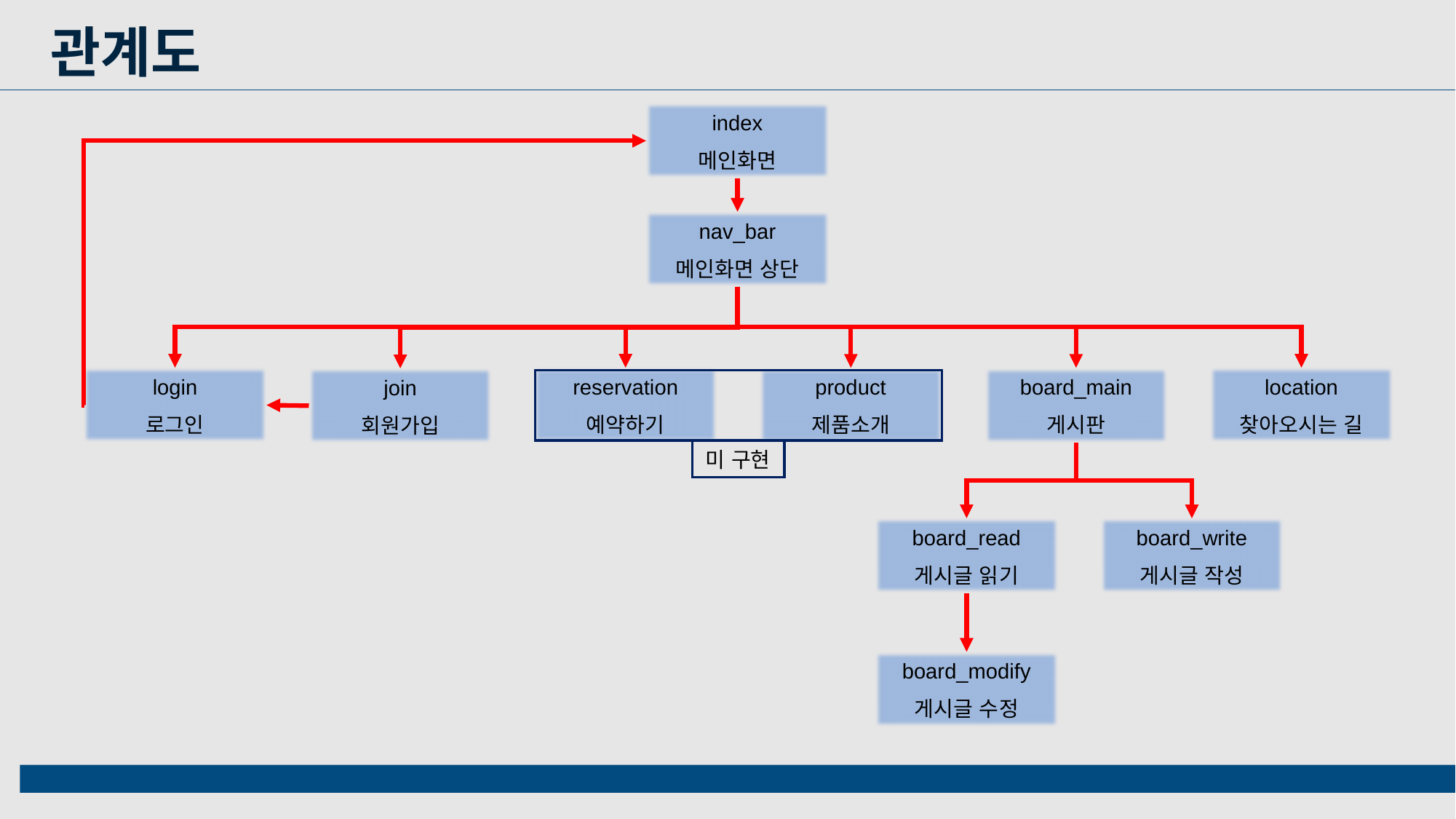

관계도
index
메인화면
nav_bar
메인화면 상단
login
로그인
location
찾아오시는 길
reservation
예약하기
product
제품소개
board_main
게시판
join
회원가입

미 구현
board_read
게시글 읽기
board_write
게시글 작성
board_modify
게시글 수정